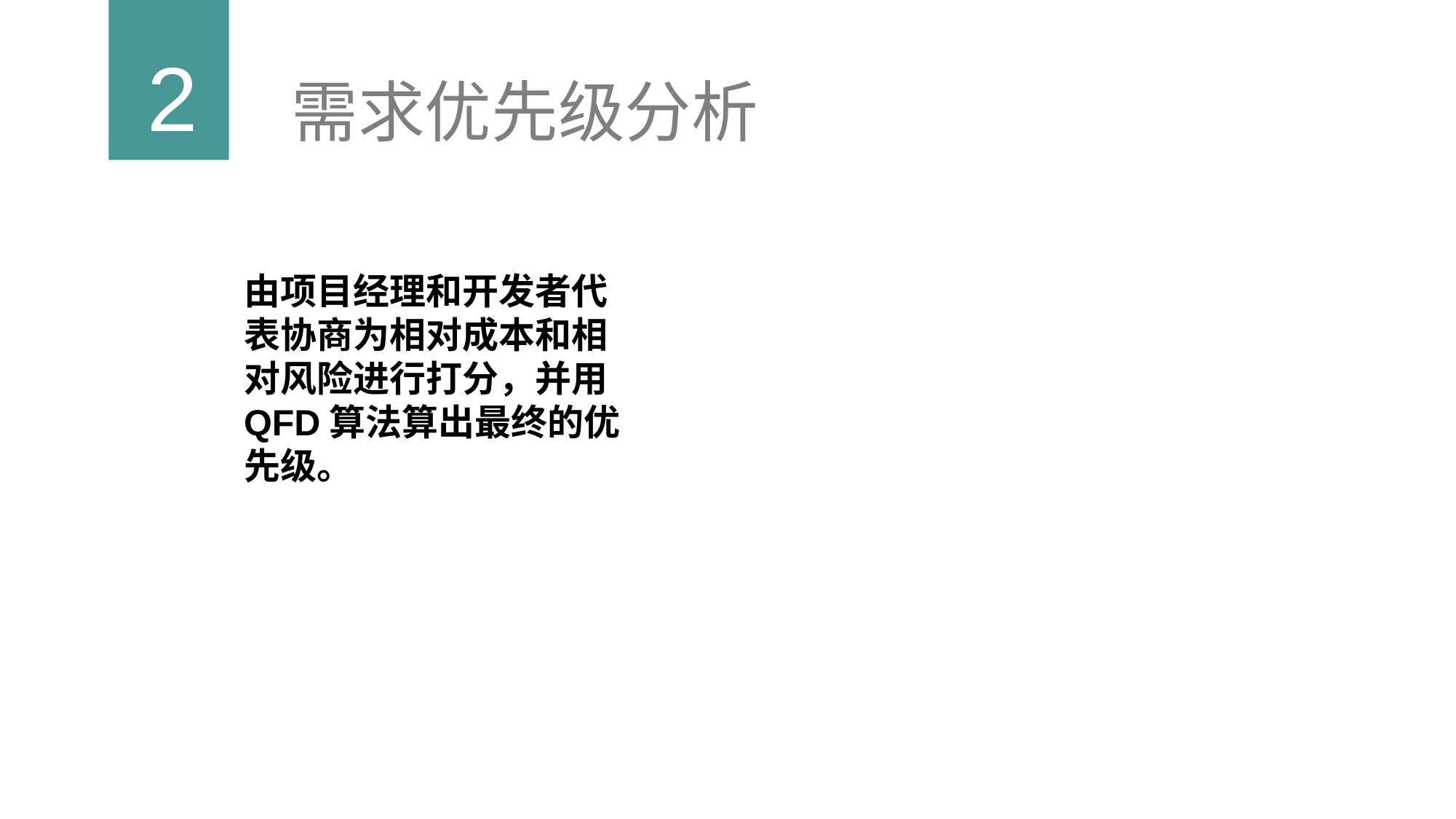

2
需求优先级分析
由项目经理和开发者代表协商为相对成本和相对风险进行打分，并用QFD算法算出最终的优先级。